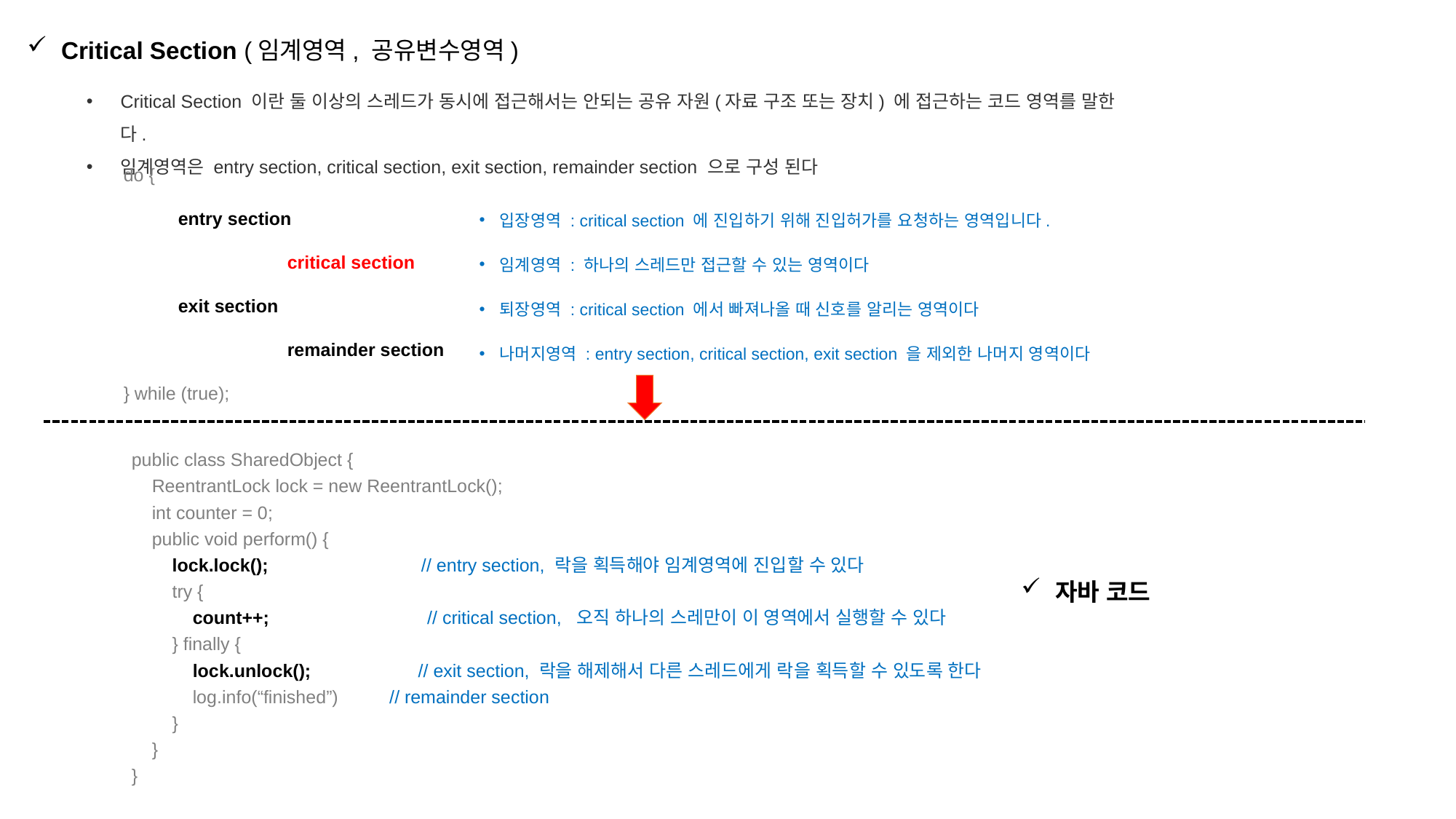

Critical Section (임계영역, 공유변수영역)
Critical Section 이란 둘 이상의 스레드가 동시에 접근해서는 안되는 공유 자원(자료 구조 또는 장치) 에 접근하는 코드 영역를 말한다.
임계영역은 entry section, critical section, exit section, remainder section 으로 구성 된다
do {
entry section
	critical section
exit section
	remainder section
} while (true);
입장영역 : critical section 에 진입하기 위해 진입허가를 요청하는 영역입니다.
임계영역 : 하나의 스레드만 접근할 수 있는 영역이다
퇴장영역 : critical section 에서 빠져나올 때 신호를 알리는 영역이다
나머지영역 : entry section, critical section, exit section 을 제외한 나머지 영역이다

public class SharedObject {
    ReentrantLock lock = new ReentrantLock();
    int counter = 0;
    public void perform() {
        lock.lock();                              // entry section, 락을 획득해야 임계영역에 진입할 수 있다
        try {
            count++;                               // critical section,  오직 하나의 스레만이 이 영역에서 실행할 수 있다
        } finally {
            lock.unlock();                     // exit section, 락을 해제해서 다른 스레드에게 락을 획득할 수 있도록 한다
            log.info(“finished”)          // remainder section
        }
    }
}
자바 코드